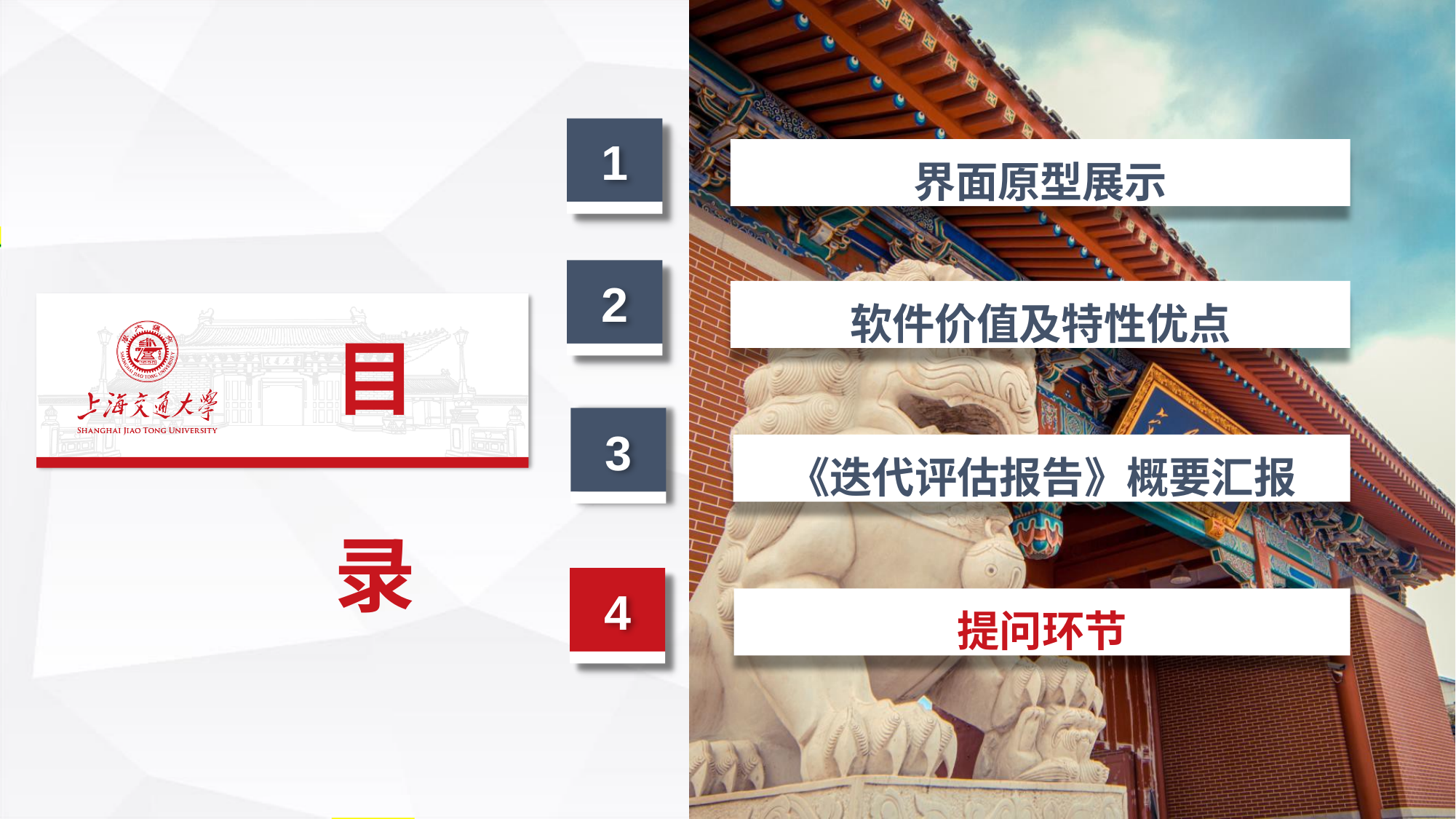

1

界面原型展示

2

软件价值及特性优点

目	录

3

《迭代评估报告》概要汇报

4

提问环节